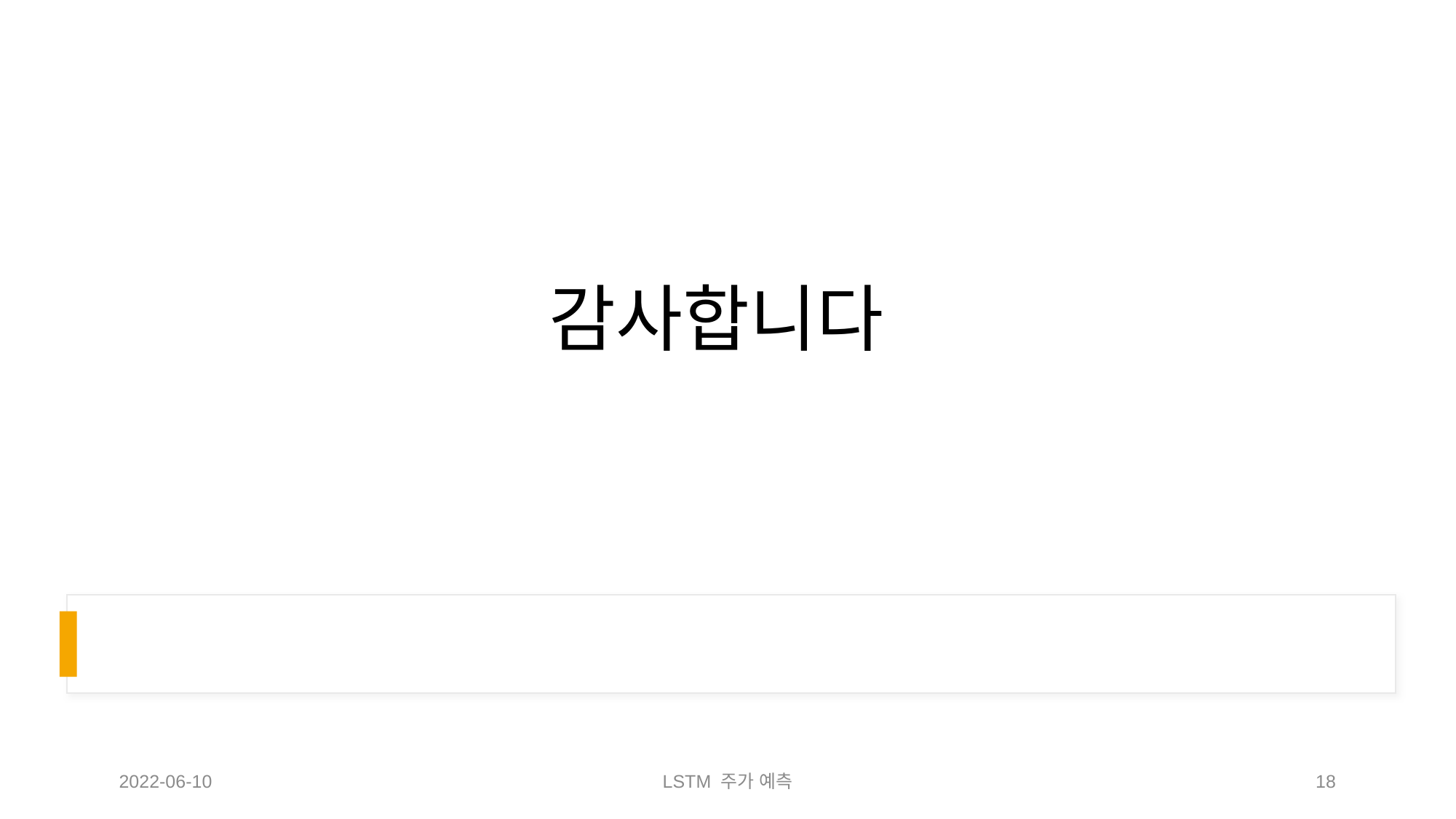

# 감사합니다

2022-06-10
LSTM 주가 예측
18